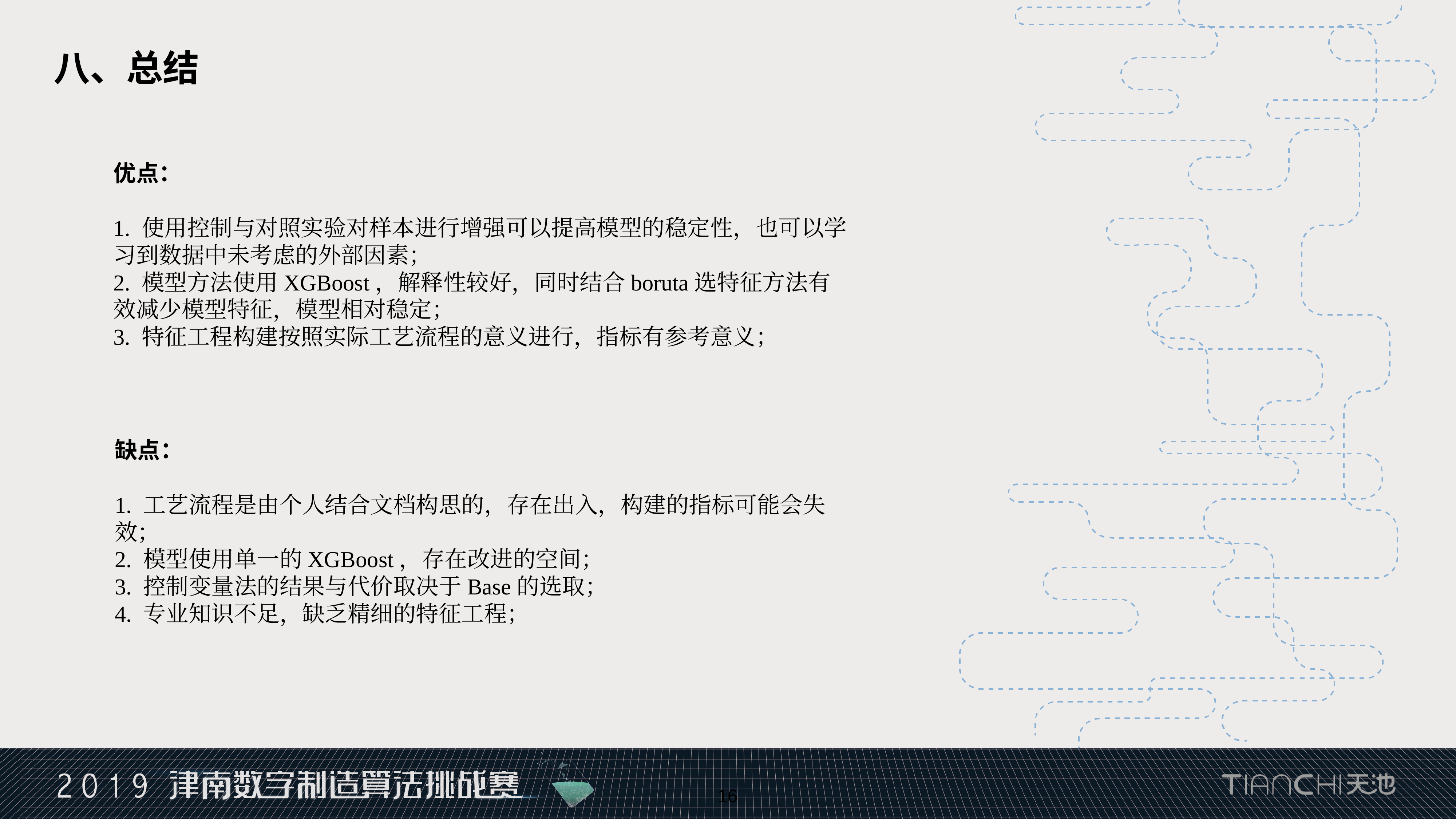

八、总结
优点：
1. 使用控制与对照实验对样本进行增强可以提高模型的稳定性，也可以学习到数据中未考虑的外部因素；
2. 模型方法使用XGBoost，解释性较好，同时结合boruta选特征方法有效减少模型特征，模型相对稳定；
3. 特征工程构建按照实际工艺流程的意义进行，指标有参考意义；
缺点：
1. 工艺流程是由个人结合文档构思的，存在出入，构建的指标可能会失效；
2. 模型使用单一的XGBoost，存在改进的空间；
3. 控制变量法的结果与代价取决于Base的选取；
4. 专业知识不足，缺乏精细的特征工程；
16